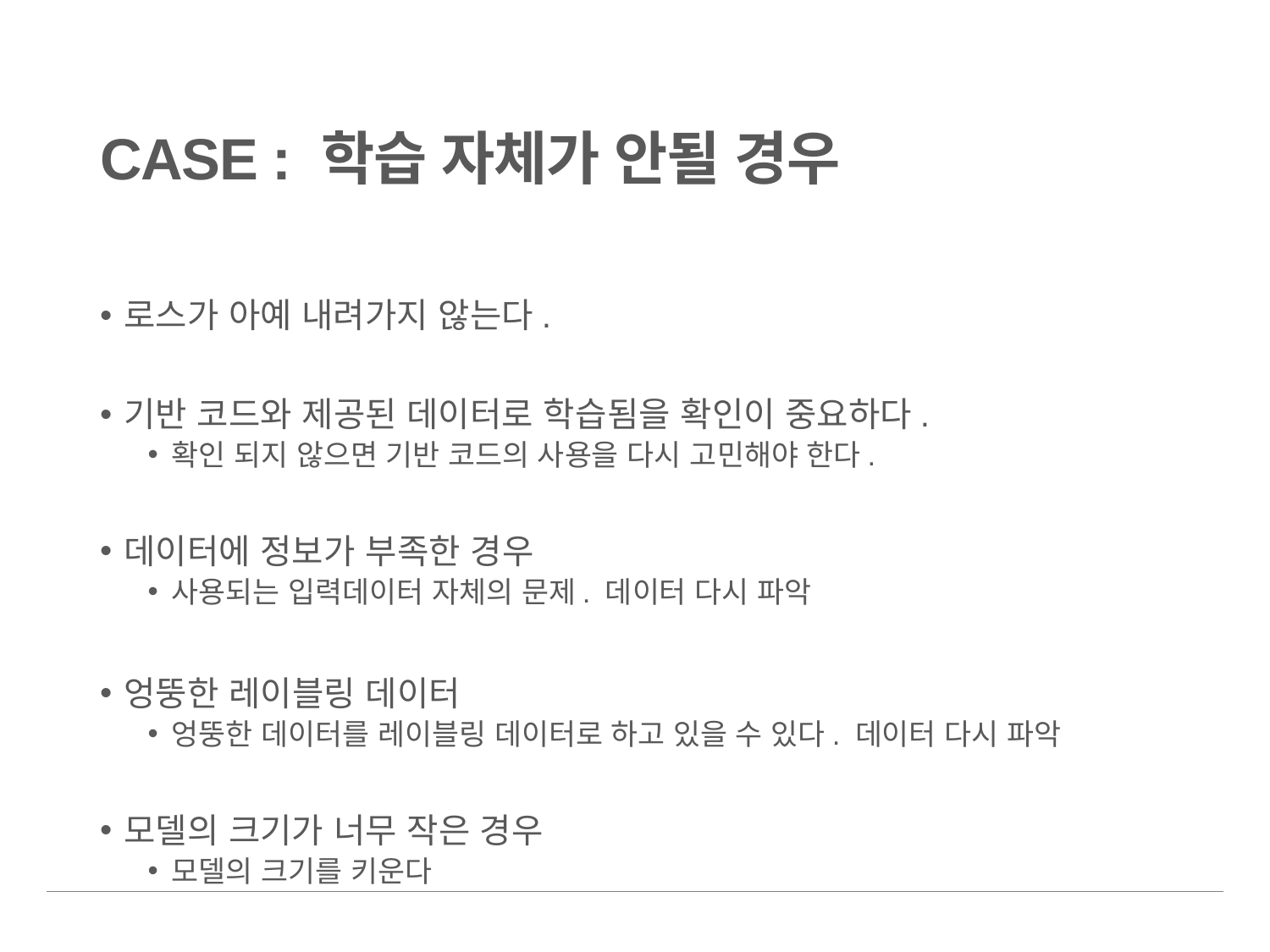

# CASE : 학습 자체가 안될 경우
로스가 아예 내려가지 않는다.

기반 코드와 제공된 데이터로 학습됨을 확인이 중요하다.
확인 되지 않으면 기반 코드의 사용을 다시 고민해야 한다.

데이터에 정보가 부족한 경우
사용되는 입력데이터 자체의 문제. 데이터 다시 파악

엉뚱한 레이블링 데이터
엉뚱한 데이터를 레이블링 데이터로 하고 있을 수 있다. 데이터 다시 파악

모델의 크기가 너무 작은 경우
모델의 크기를 키운다